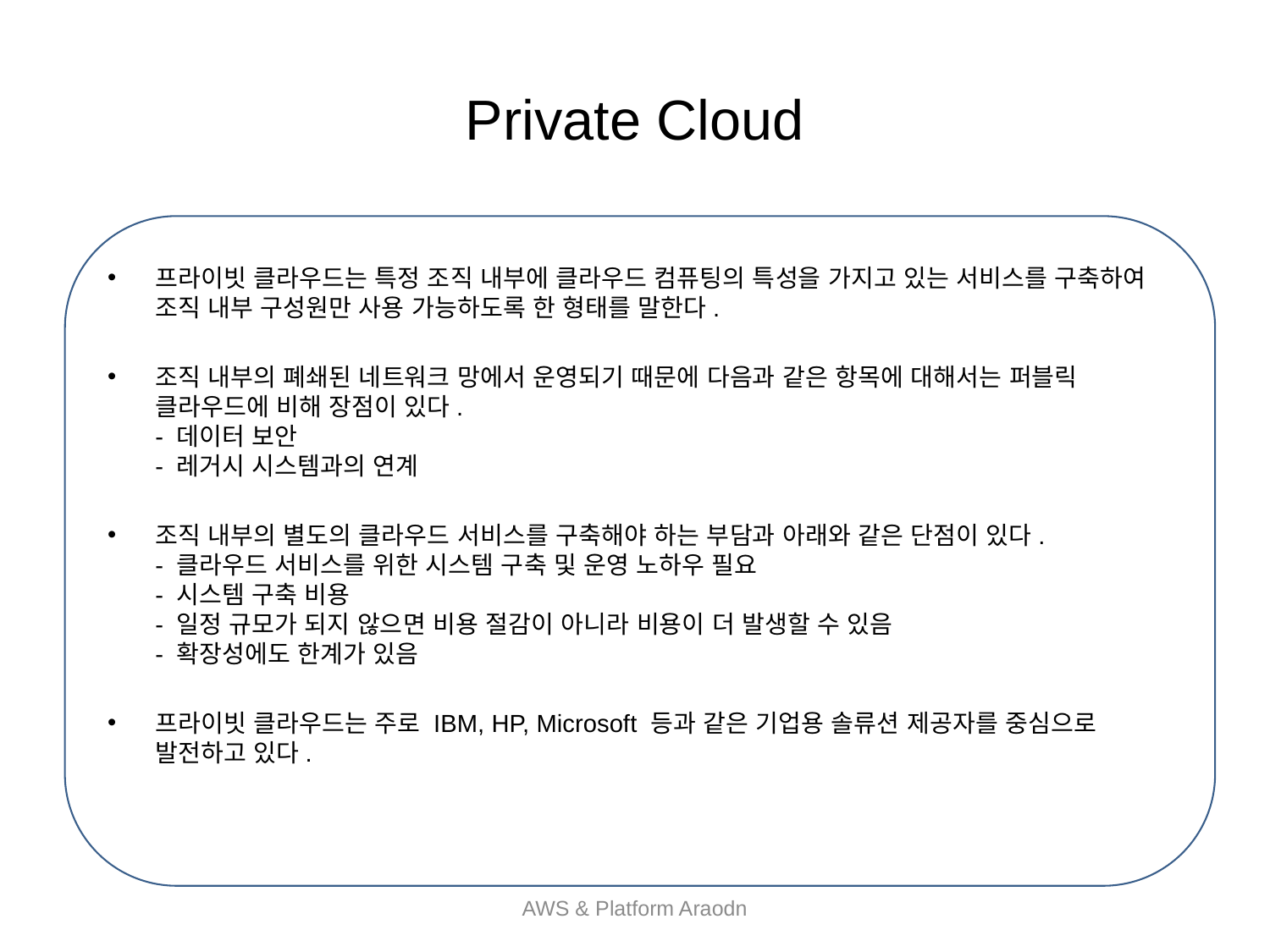

# Private Cloud

프라이빗 클라우드는 특정 조직 내부에 클라우드 컴퓨팅의 특성을 가지고 있는 서비스를 구축하여 조직 내부 구성원만 사용 가능하도록 한 형태를 말한다.

조직 내부의 폐쇄된 네트워크 망에서 운영되기 때문에 다음과 같은 항목에 대해서는 퍼블릭 클라우드에 비해 장점이 있다.
- 데이터 보안
- 레거시 시스템과의 연계

조직 내부의 별도의 클라우드 서비스를 구축해야 하는 부담과 아래와 같은 단점이 있다.
- 클라우드 서비스를 위한 시스템 구축 및 운영 노하우 필요
- 시스템 구축 비용
- 일정 규모가 되지 않으면 비용 절감이 아니라 비용이 더 발생할 수 있음
- 확장성에도 한계가 있음

프라이빗 클라우드는 주로 IBM, HP, Microsoft 등과 같은 기업용 솔류션 제공자를 중심으로 발전하고 있다.

AWS & Platform Araodn